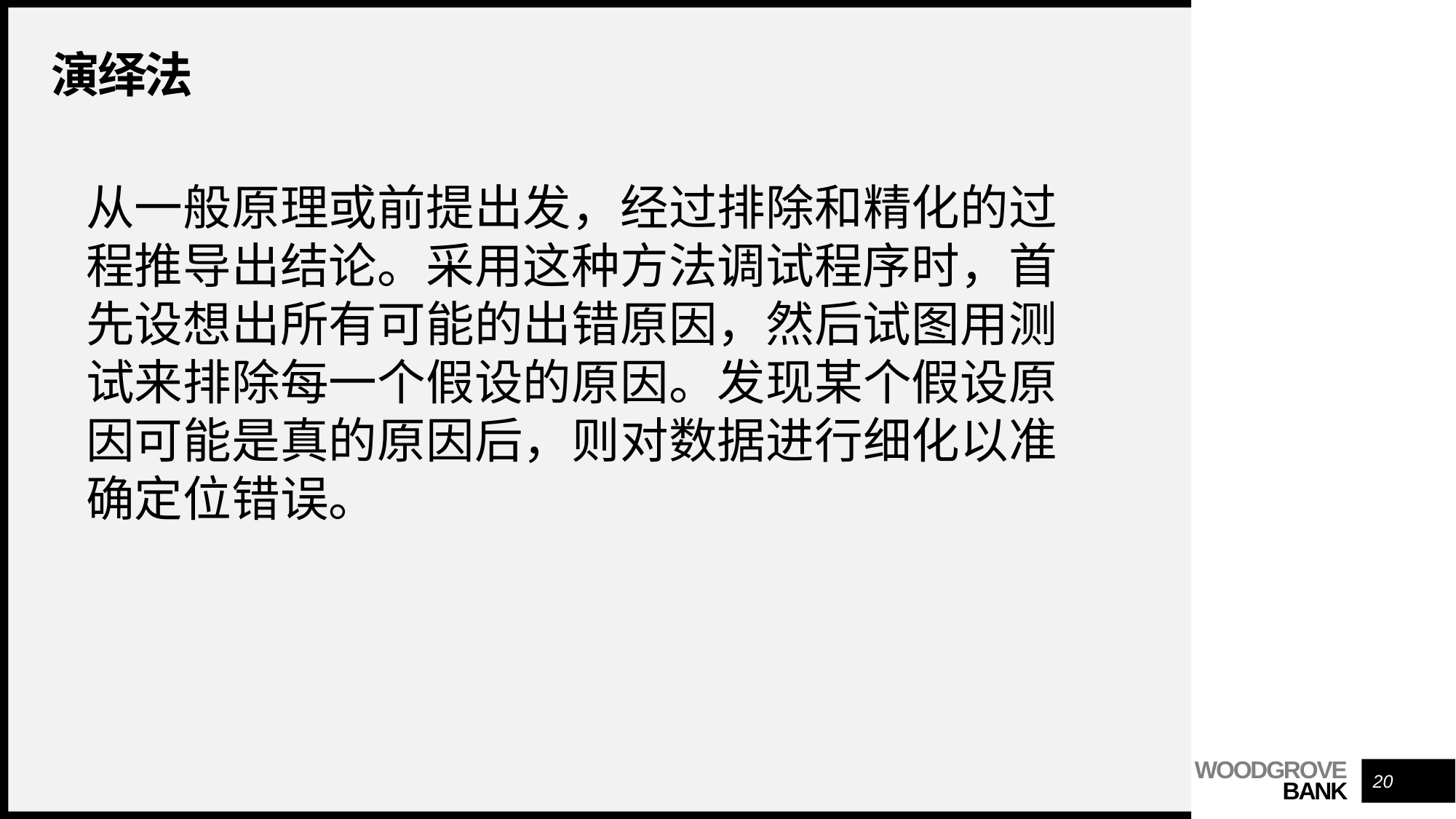

# 演绎法
从一般原理或前提出发，经过排除和精化的过程推导出结论。采用这种方法调试程序时，首先设想出所有可能的出错原因，然后试图用测试来排除每一个假设的原因。发现某个假设原因可能是真的原因后，则对数据进行细化以准确定位错误。
20